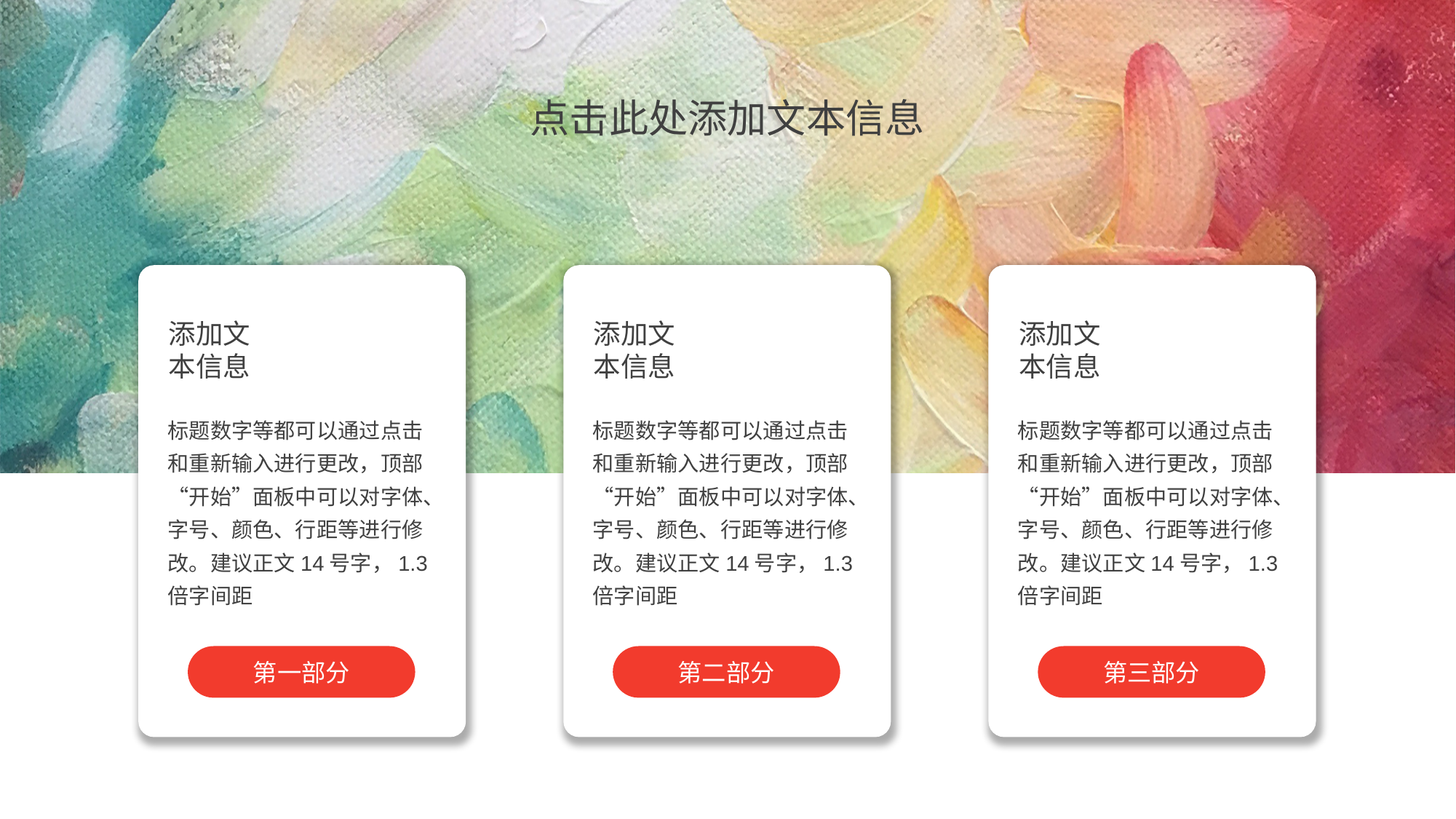

点击此处添加文本信息

添加文
本信息
标题数字等都可以通过点击和重新输入进行更改，顶部“开始”面板中可以对字体、字号、颜色、行距等进行修改。建议正文14号字，1.3倍字间距
第一部分

添加文
本信息
标题数字等都可以通过点击和重新输入进行更改，顶部“开始”面板中可以对字体、字号、颜色、行距等进行修改。建议正文14号字，1.3倍字间距
第二部分

添加文
本信息
标题数字等都可以通过点击和重新输入进行更改，顶部“开始”面板中可以对字体、字号、颜色、行距等进行修改。建议正文14号字，1.3倍字间距
第三部分